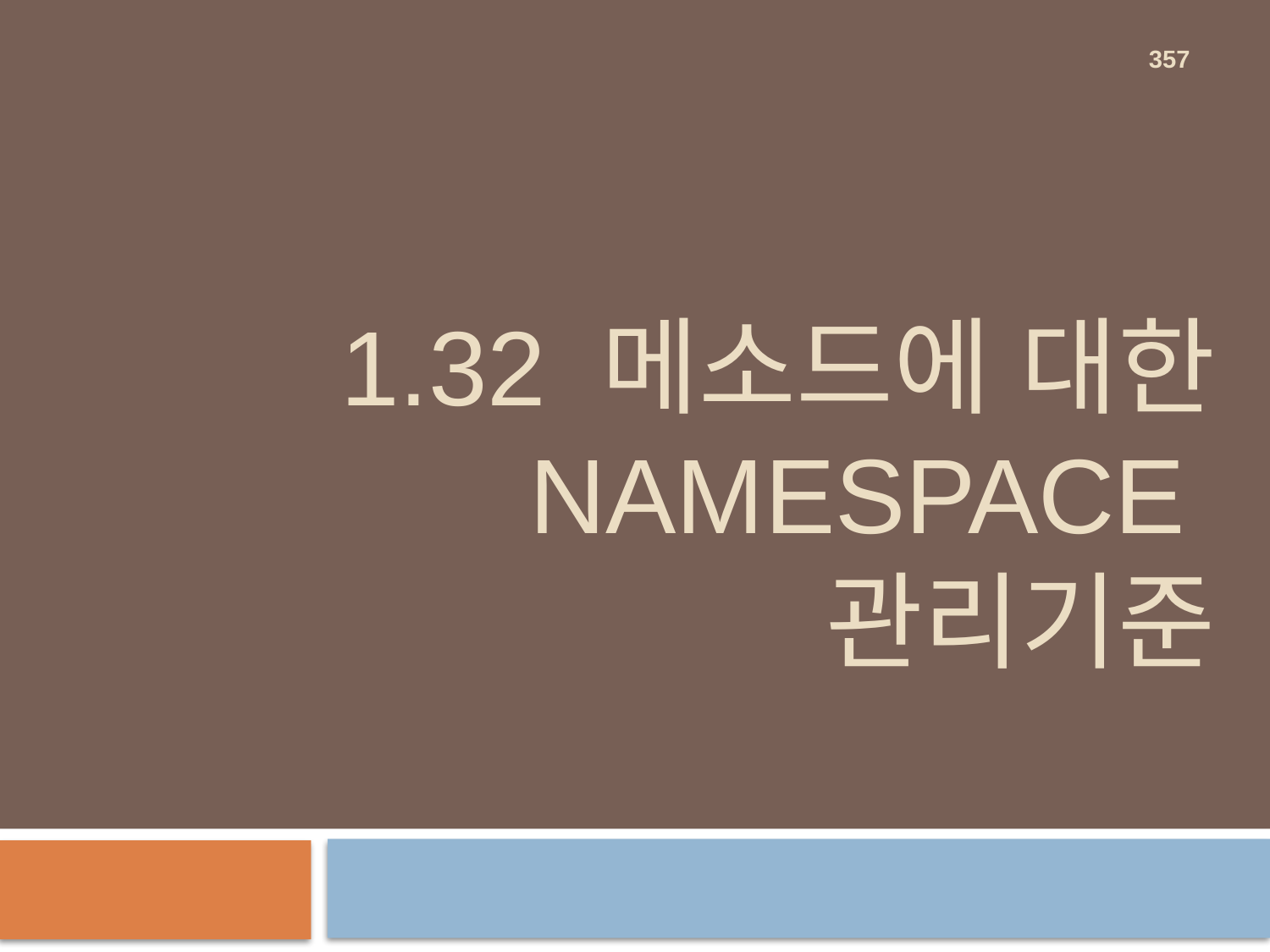

357
# 1.32 메소드에 대한 namespace 관리기준